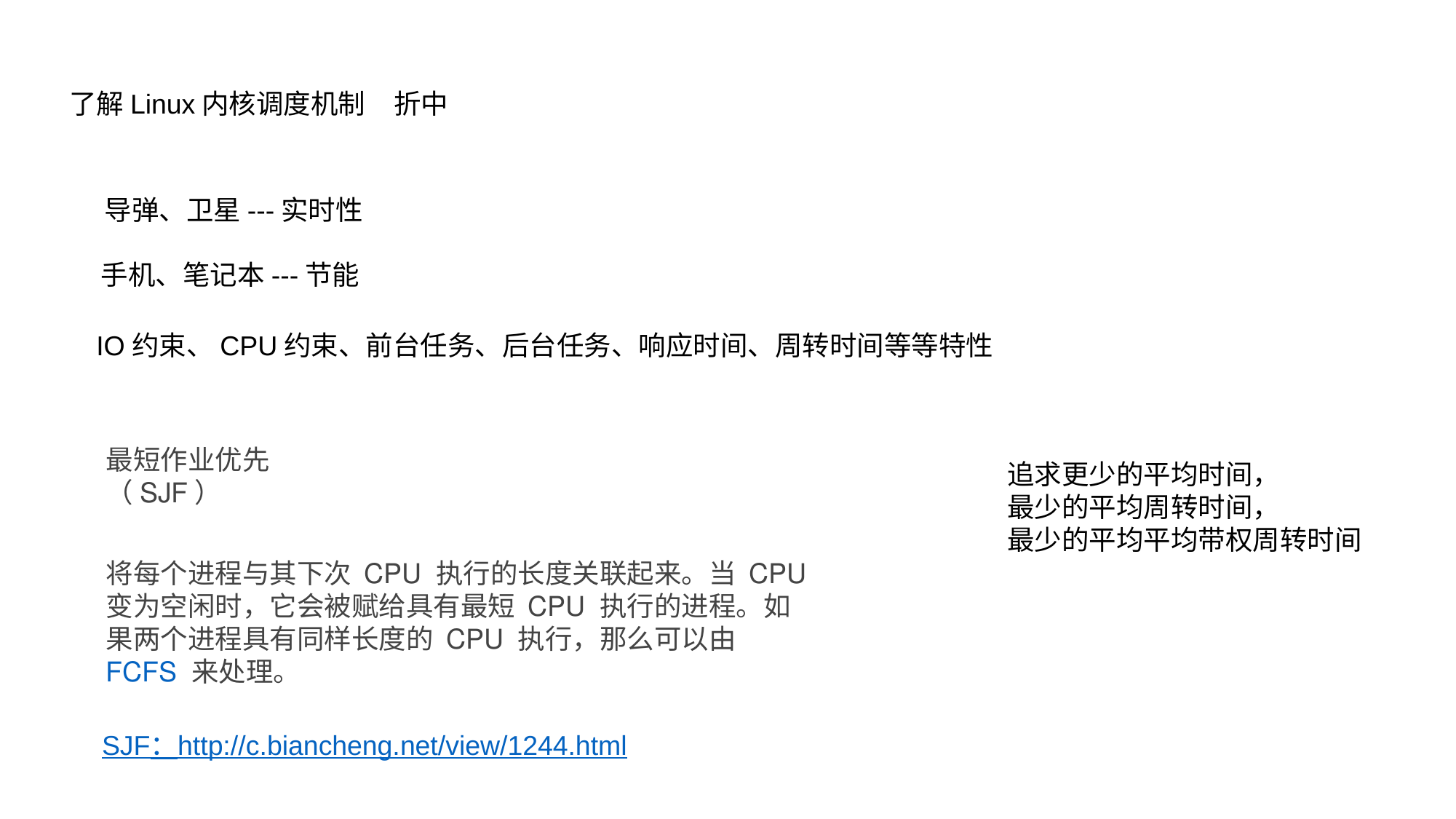

了解Linux内核调度机制
折中
导弹、卫星---实时性
手机、笔记本---节能
IO约束、CPU约束、前台任务、后台任务、响应时间、周转时间等等特性
最短作业优先（SJF）
追求更少的平均时间，
最少的平均周转时间，
最少的平均平均带权周转时间
将每个进程与其下次 CPU 执行的长度关联起来。当 CPU 变为空闲时，它会被赋给具有最短 CPU 执行的进程。如果两个进程具有同样长度的 CPU 执行，那么可以由 FCFS 来处理。
SJF：http://c.biancheng.net/view/1244.html